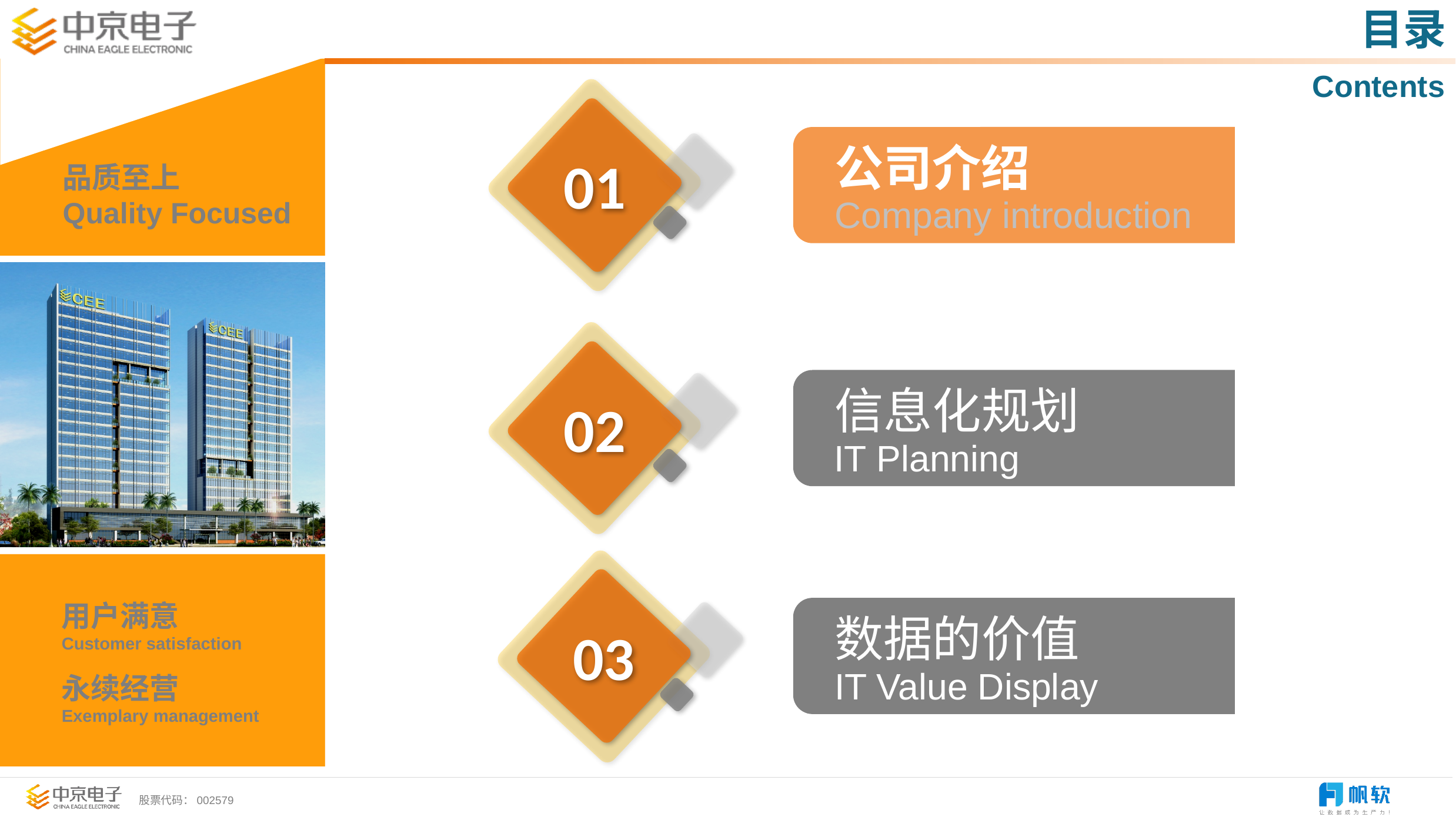

目录
Contents

公司介绍
Company introduction

01

信息化规划
IT Planning

02

数据的价值
IT Value Display

03